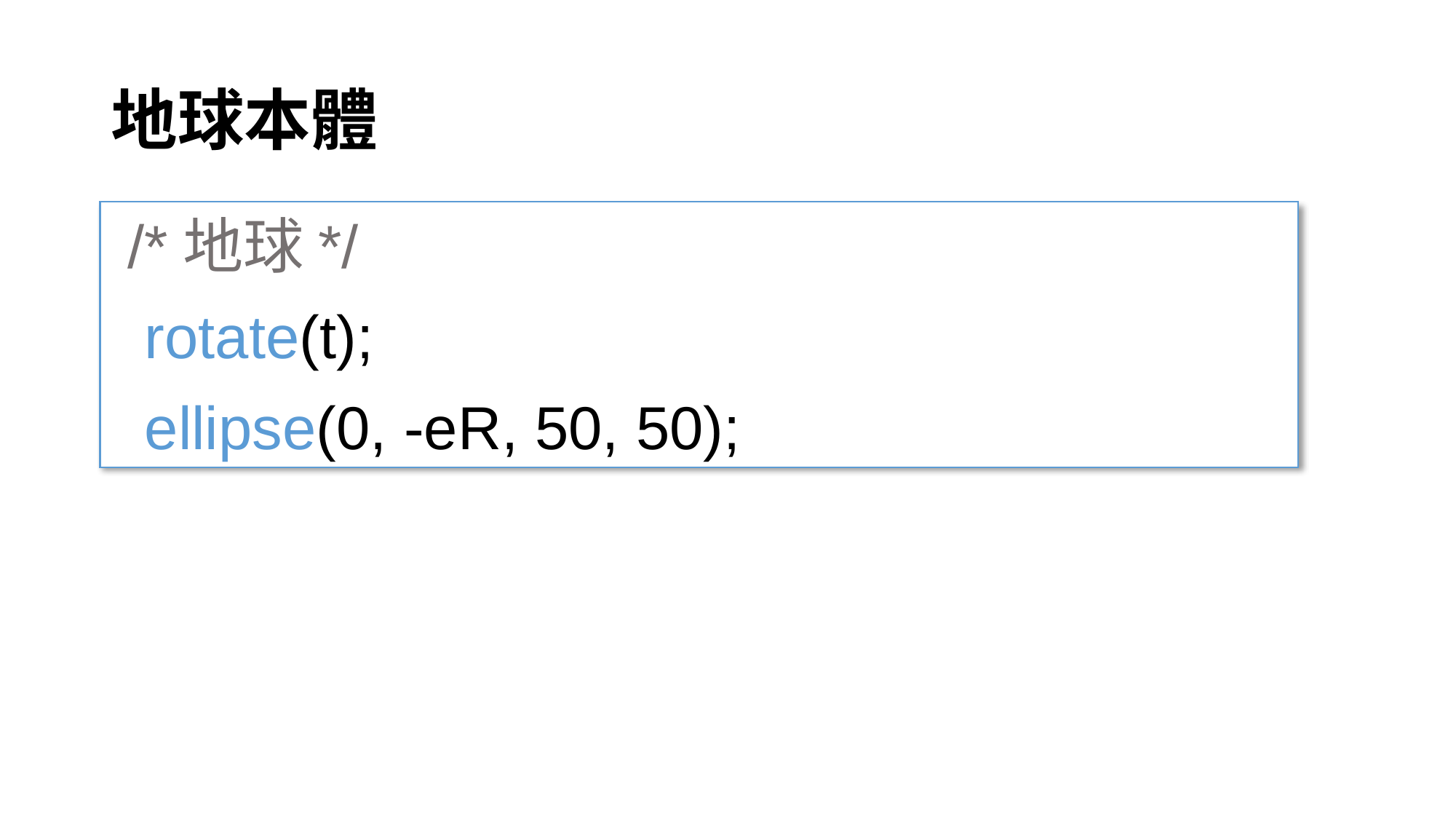

# 地球本體
 /*地球*/
  rotate(t);
  ellipse(0, -eR, 50, 50);